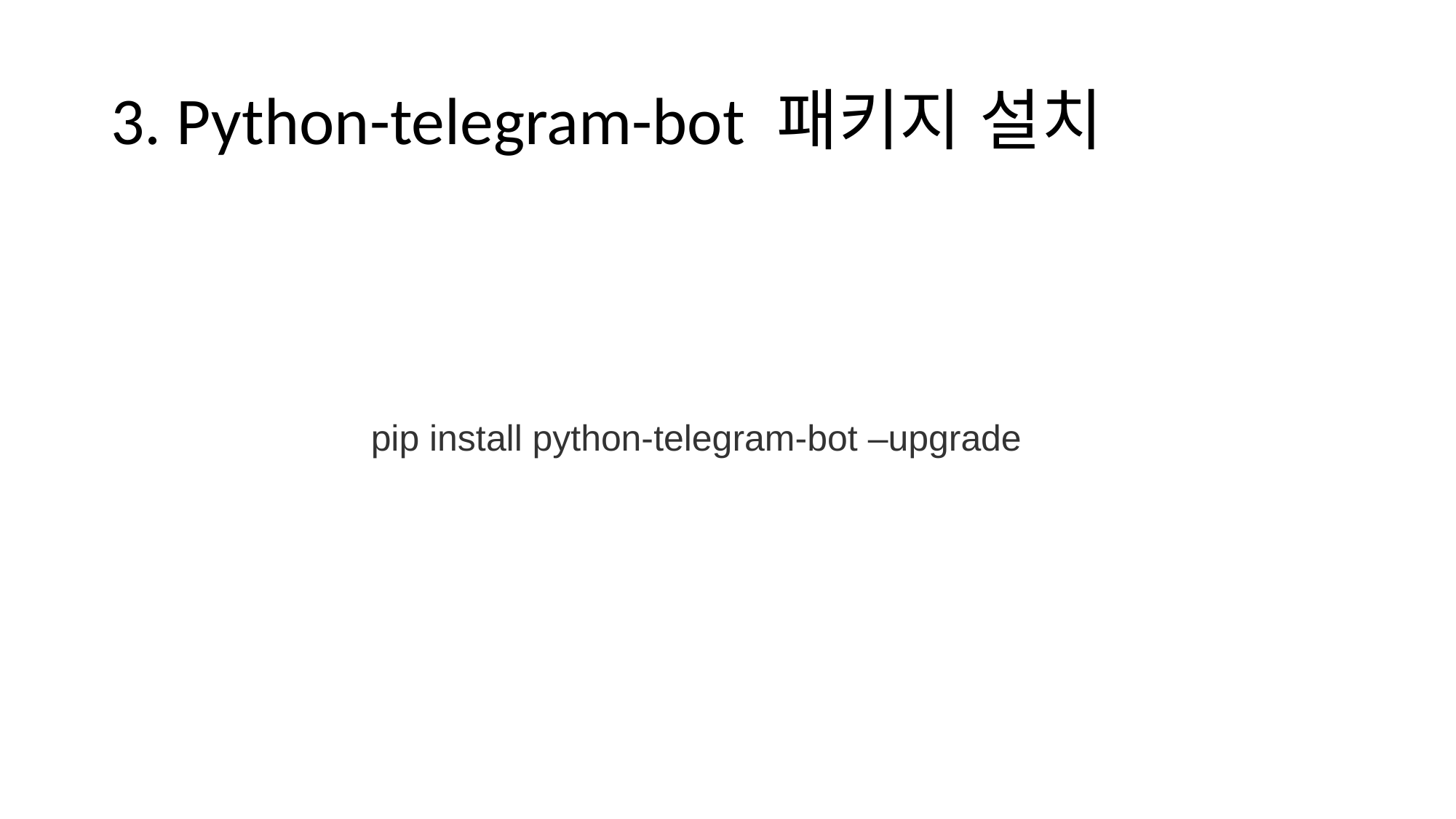

# 3. Python-telegram-bot 패키지 설치
pip install python-telegram-bot –upgrade